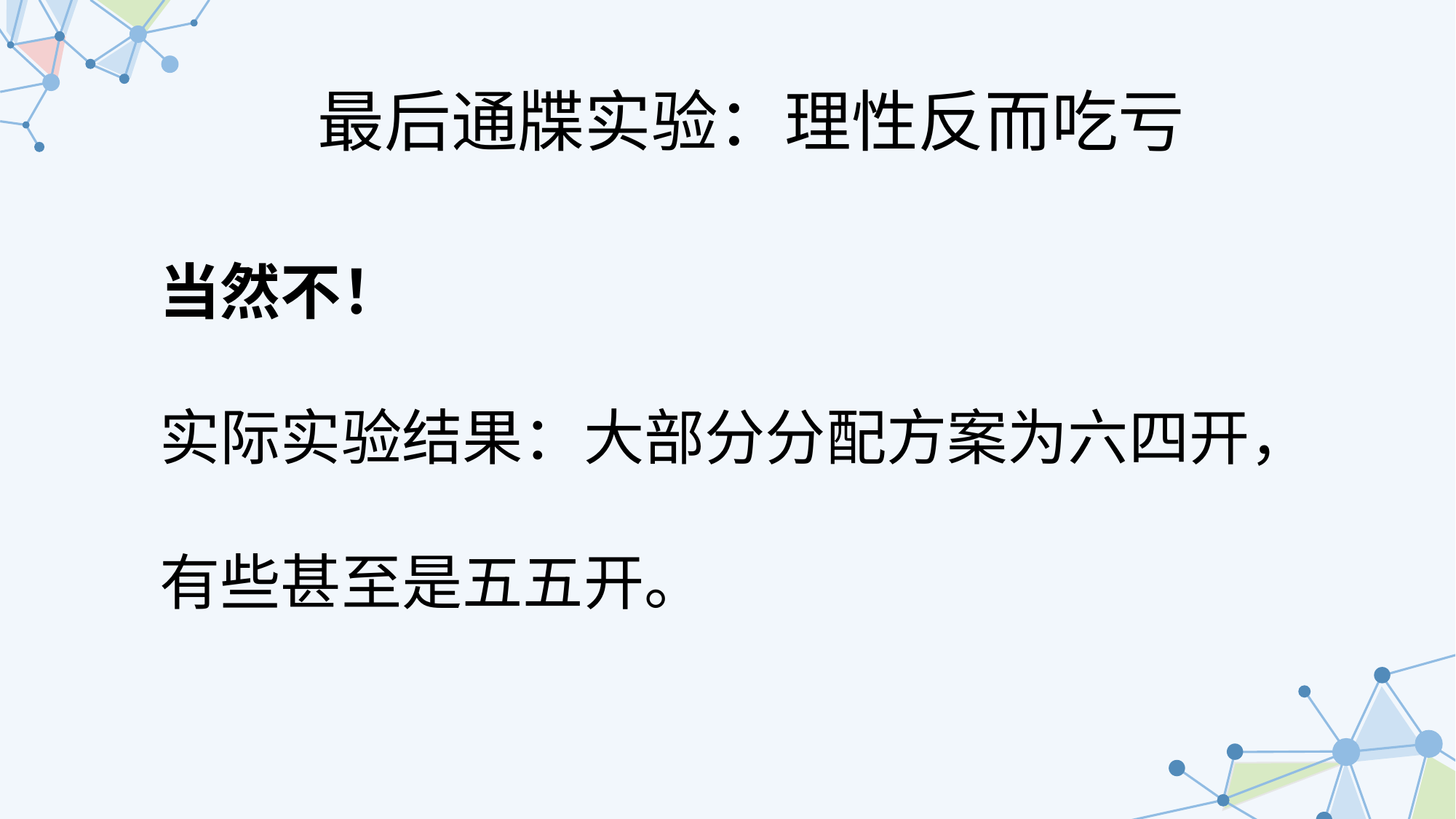

最后通牒实验：理性反而吃亏
当然不！

实际实验结果：大部分分配方案为六四开，

有些甚至是五五开。